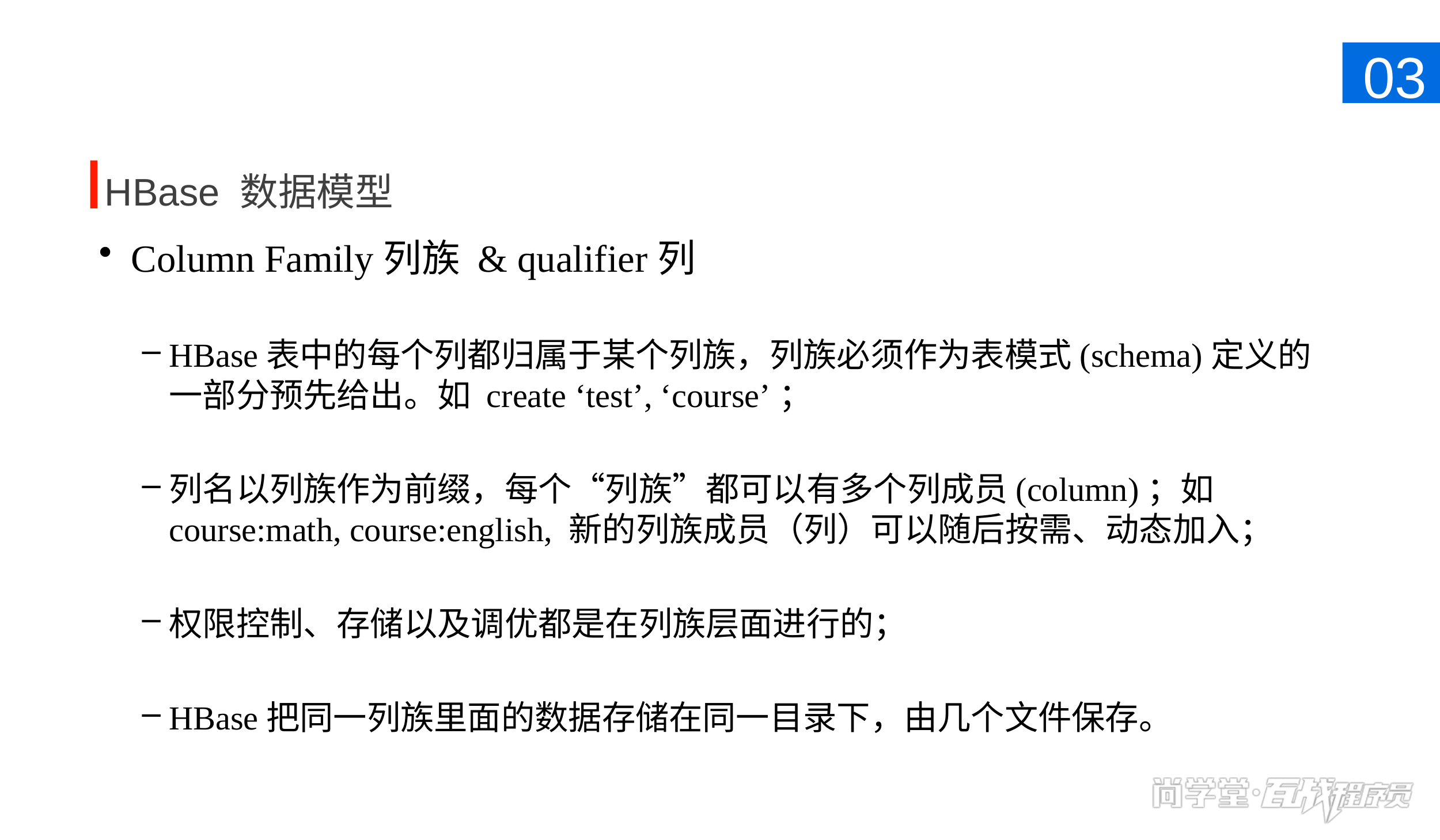

03

HBase 数据模型
Column Family列族 & qualifier列

HBase表中的每个列都归属于某个列族，列族必须作为表模式(schema)定义的一部分预先给出。如 create ‘test’, ‘course’；

列名以列族作为前缀，每个“列族”都可以有多个列成员(column)；如course:math, course:english, 新的列族成员（列）可以随后按需、动态加入；

权限控制、存储以及调优都是在列族层面进行的；

HBase把同一列族里面的数据存储在同一目录下，由几个文件保存。
当需要对比数据时使用当前样式，此处文字段为对右侧数据的结论或相关描述。可以根据内容调整这部分的蓝色背景高度，但不要改变蓝色部分的位置。图片也可替换，但请保证高度不变，与右侧的柱状图间距协调。